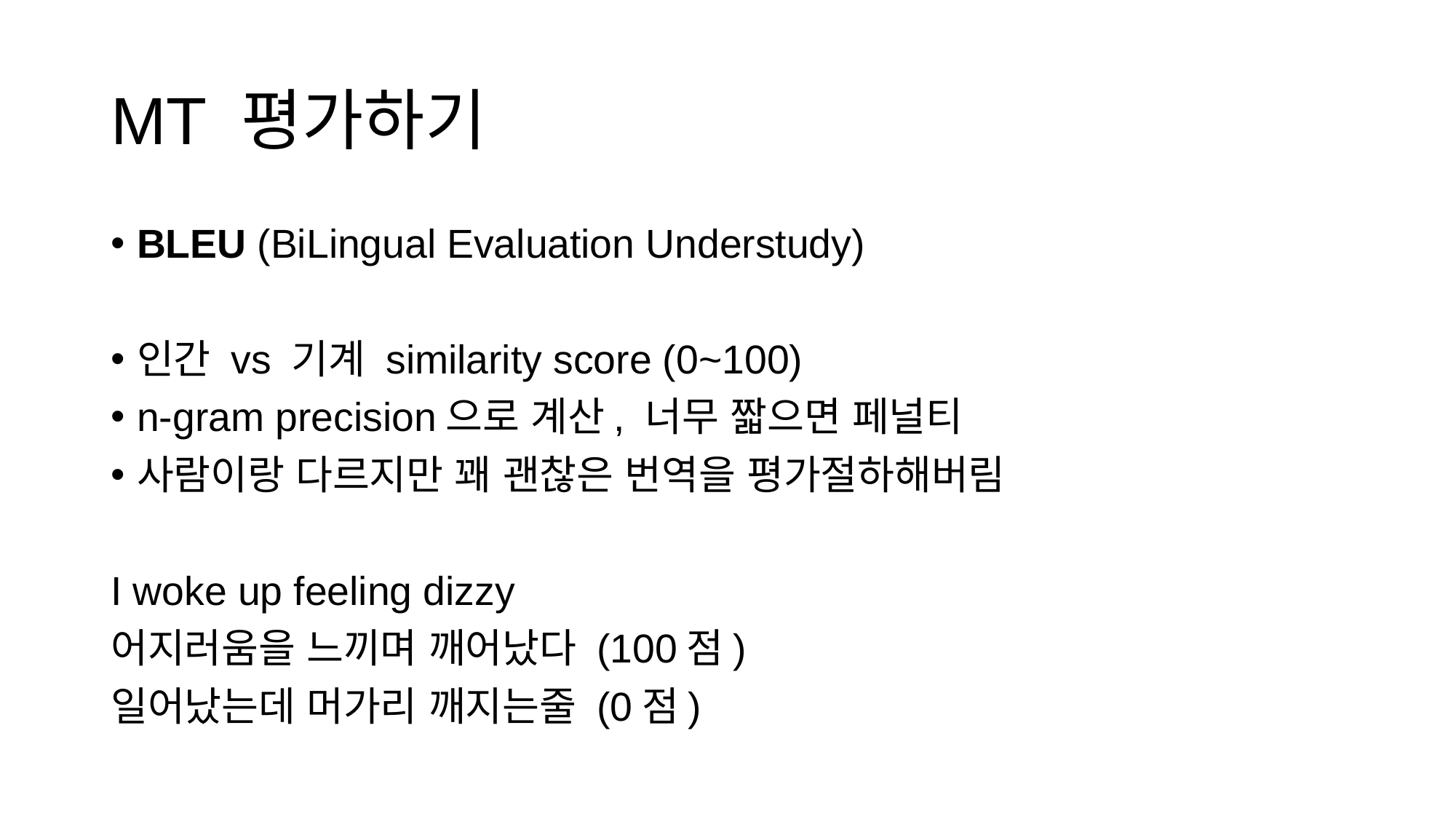

# MT 평가하기
BLEU (BiLingual Evaluation Understudy)

인간 vs 기계 similarity score (0~100)
n-gram precision으로 계산, 너무 짧으면 페널티
사람이랑 다르지만 꽤 괜찮은 번역을 평가절하해버림

I woke up feeling dizzy
어지러움을 느끼며 깨어났다 (100점)
일어났는데 머가리 깨지는줄 (0점)